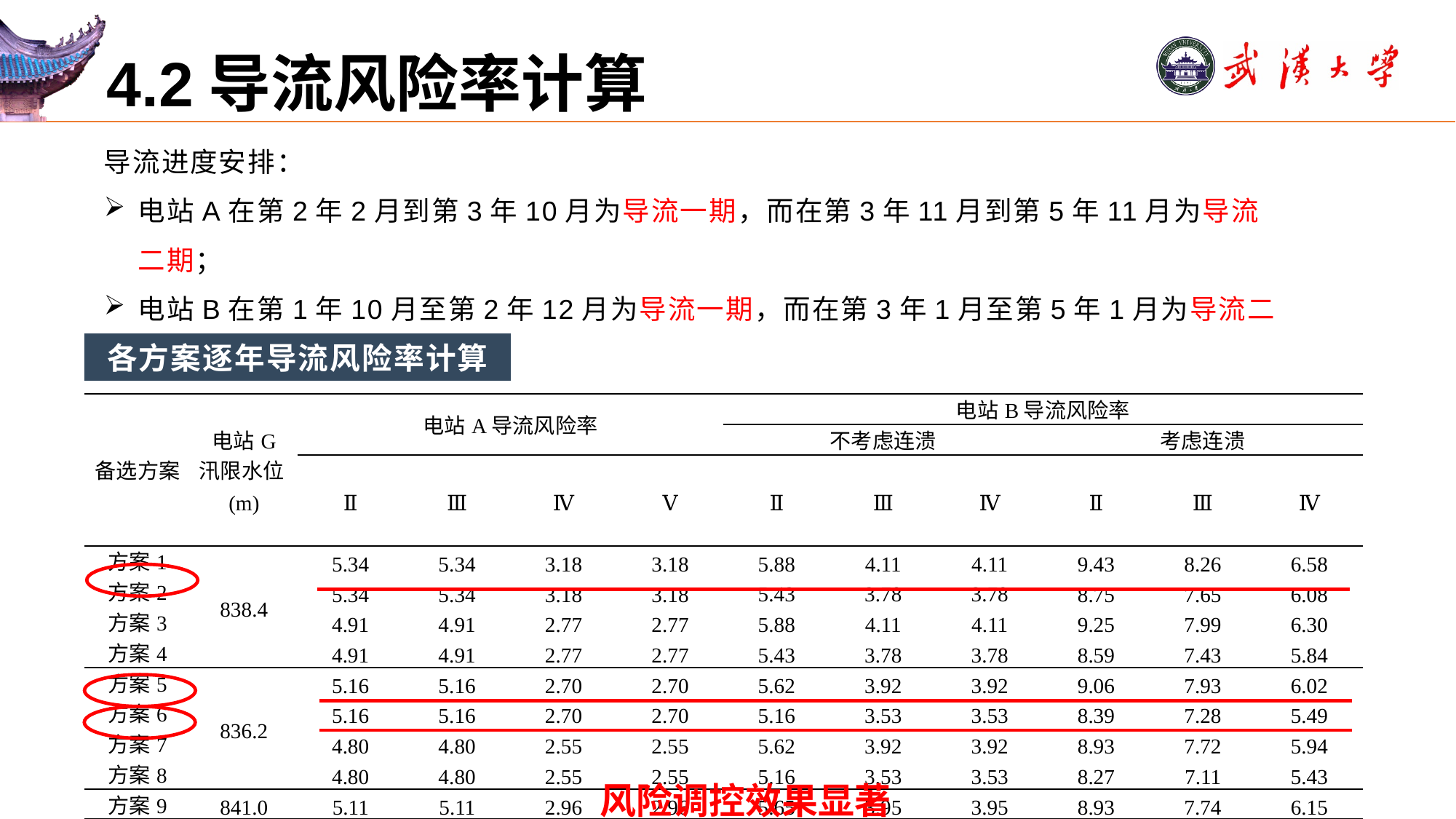

# 4.2导流风险率计算
导流进度安排：
电站A在第2年2月到第3年10月为导流一期，而在第3年11月到第5年11月为导流二期；
电站B在第1年10月至第2年12月为导流一期，而在第3年1月至第5年1月为导流二期，两工程计划同时开工。
各方案逐年导流风险率计算
| 备选方案 | 电站G 汛限水位(m) | 电站A导流风险率 |  |  |  | 电站B导流风险率 |  |  |  |  |  |
| --- | --- | --- | --- | --- | --- | --- | --- | --- | --- | --- | --- |
|  |  |  |  |  |  | 不考虑连溃 |  |  | 考虑连溃 |  |  |
|  |  | Ⅱ | Ⅲ | Ⅳ | Ⅴ | Ⅱ | Ⅲ | Ⅳ | Ⅱ | Ⅲ | Ⅳ |
| 方案1 | 838.4 | 5.34 | 5.34 | 3.18 | 3.18 | 5.88 | 4.11 | 4.11 | 9.43 | 8.26 | 6.58 |
| 方案2 |  | 5.34 | 5.34 | 3.18 | 3.18 | 5.43 | 3.78 | 3.78 | 8.75 | 7.65 | 6.08 |
| 方案3 |  | 4.91 | 4.91 | 2.77 | 2.77 | 5.88 | 4.11 | 4.11 | 9.25 | 7.99 | 6.30 |
| 方案4 |  | 4.91 | 4.91 | 2.77 | 2.77 | 5.43 | 3.78 | 3.78 | 8.59 | 7.43 | 5.84 |
| 方案5 | 836.2 | 5.16 | 5.16 | 2.70 | 2.70 | 5.62 | 3.92 | 3.92 | 9.06 | 7.93 | 6.02 |
| 方案6 |  | 5.16 | 5.16 | 2.70 | 2.70 | 5.16 | 3.53 | 3.53 | 8.39 | 7.28 | 5.49 |
| 方案7 |  | 4.80 | 4.80 | 2.55 | 2.55 | 5.62 | 3.92 | 3.92 | 8.93 | 7.72 | 5.94 |
| 方案8 |  | 4.80 | 4.80 | 2.55 | 2.55 | 5.16 | 3.53 | 3.53 | 8.27 | 7.11 | 5.43 |
| 方案9 | 841.0 | 5.11 | 5.11 | 2.96 | 2.96 | 5.65 | 3.95 | 3.95 | 8.93 | 7.74 | 6.15 |
| 注：表中Ⅱ、Ⅲ、Ⅳ、Ⅴ分别代表工程开工后的第2年、第3年、第4年、第5年。 |  |  |  |  |  |  |  |  |  |  |  |

风险调控效果显著